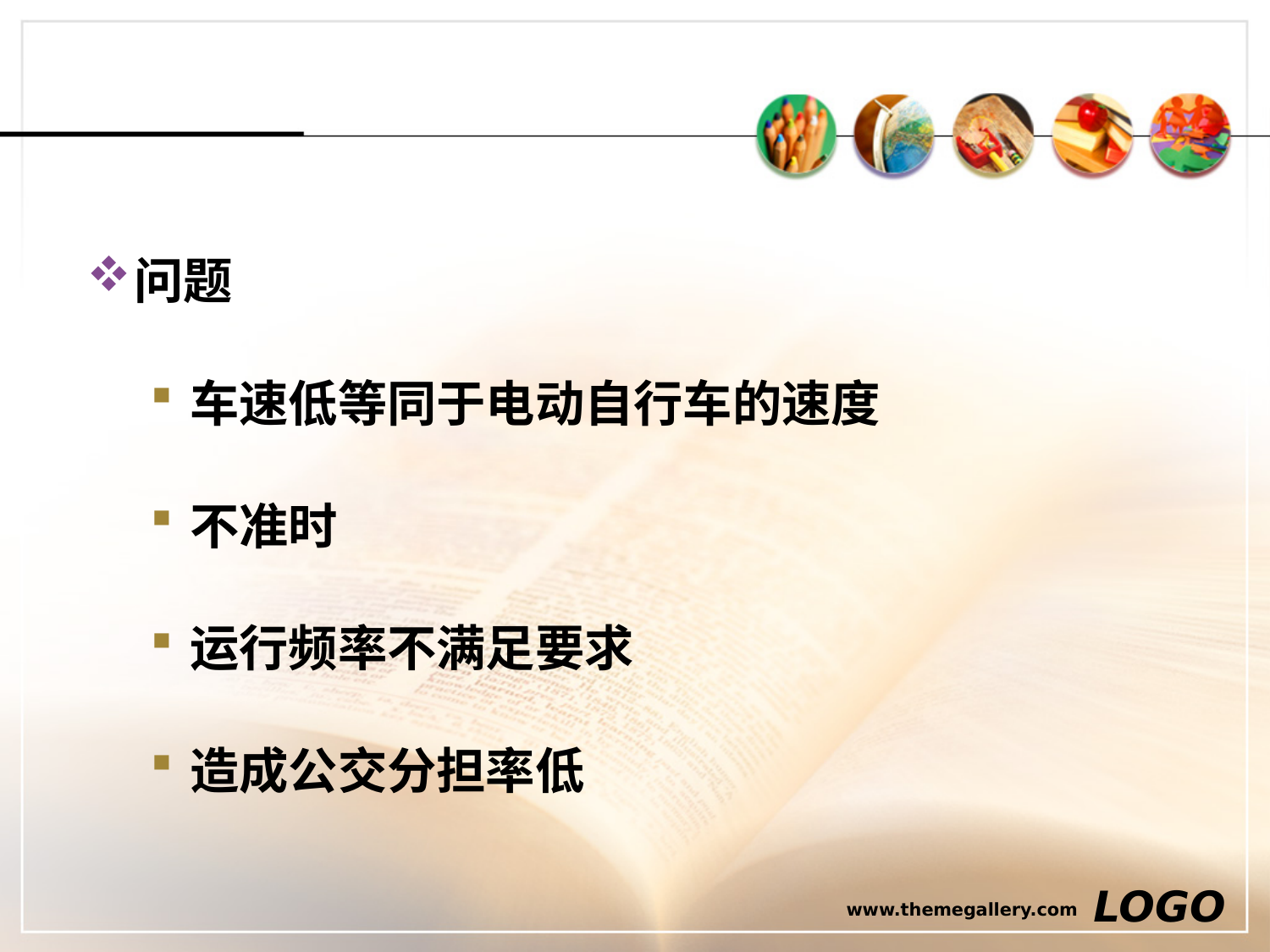

#
问题
车速低等同于电动自行车的速度
不准时
运行频率不满足要求
造成公交分担率低
LOGO
www.themegallery.com